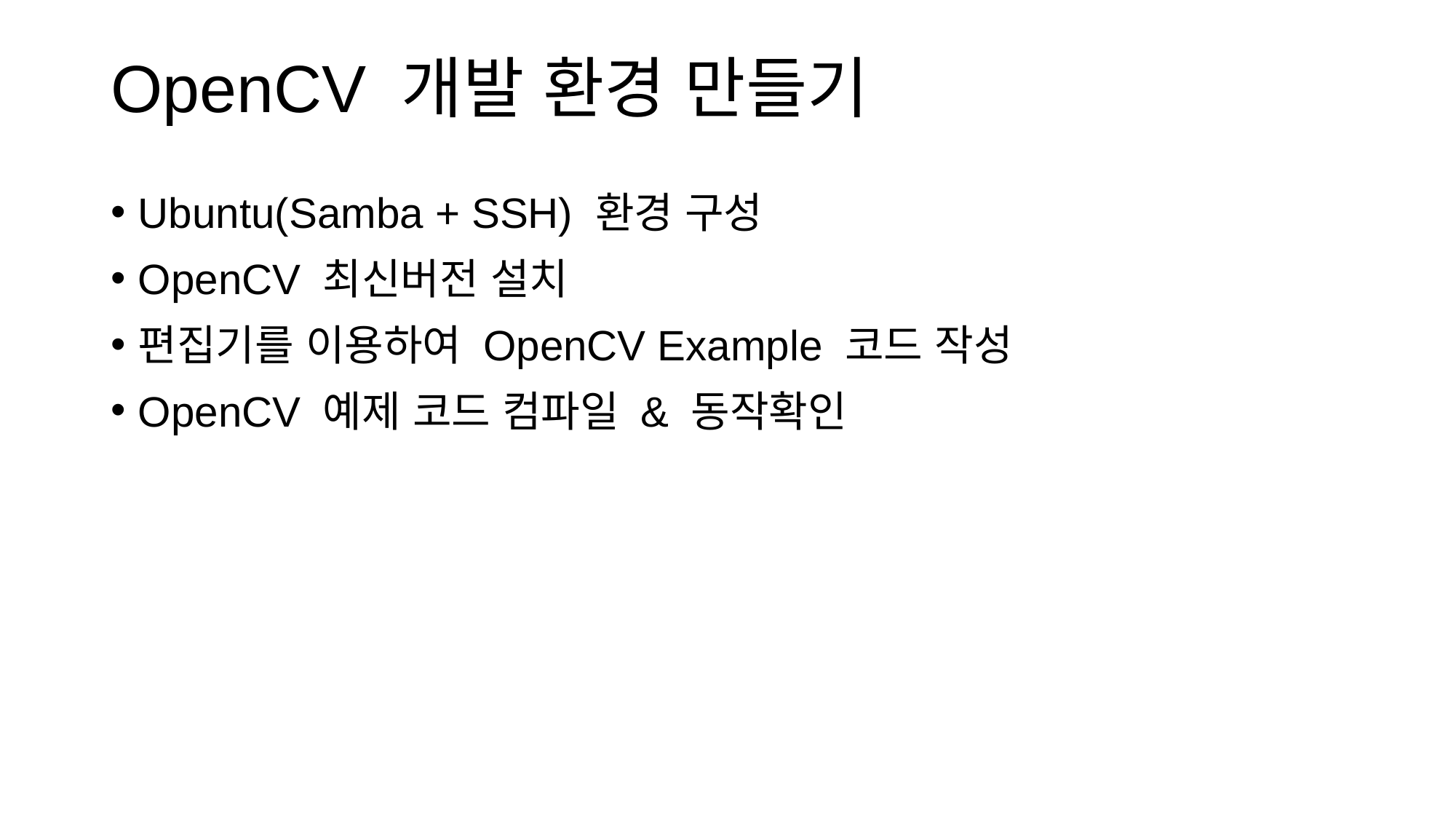

# OpenCV 개발 환경 만들기
Ubuntu(Samba + SSH) 환경 구성
OpenCV 최신버전 설치
편집기를 이용하여 OpenCV Example 코드 작성
OpenCV 예제 코드 컴파일 & 동작확인